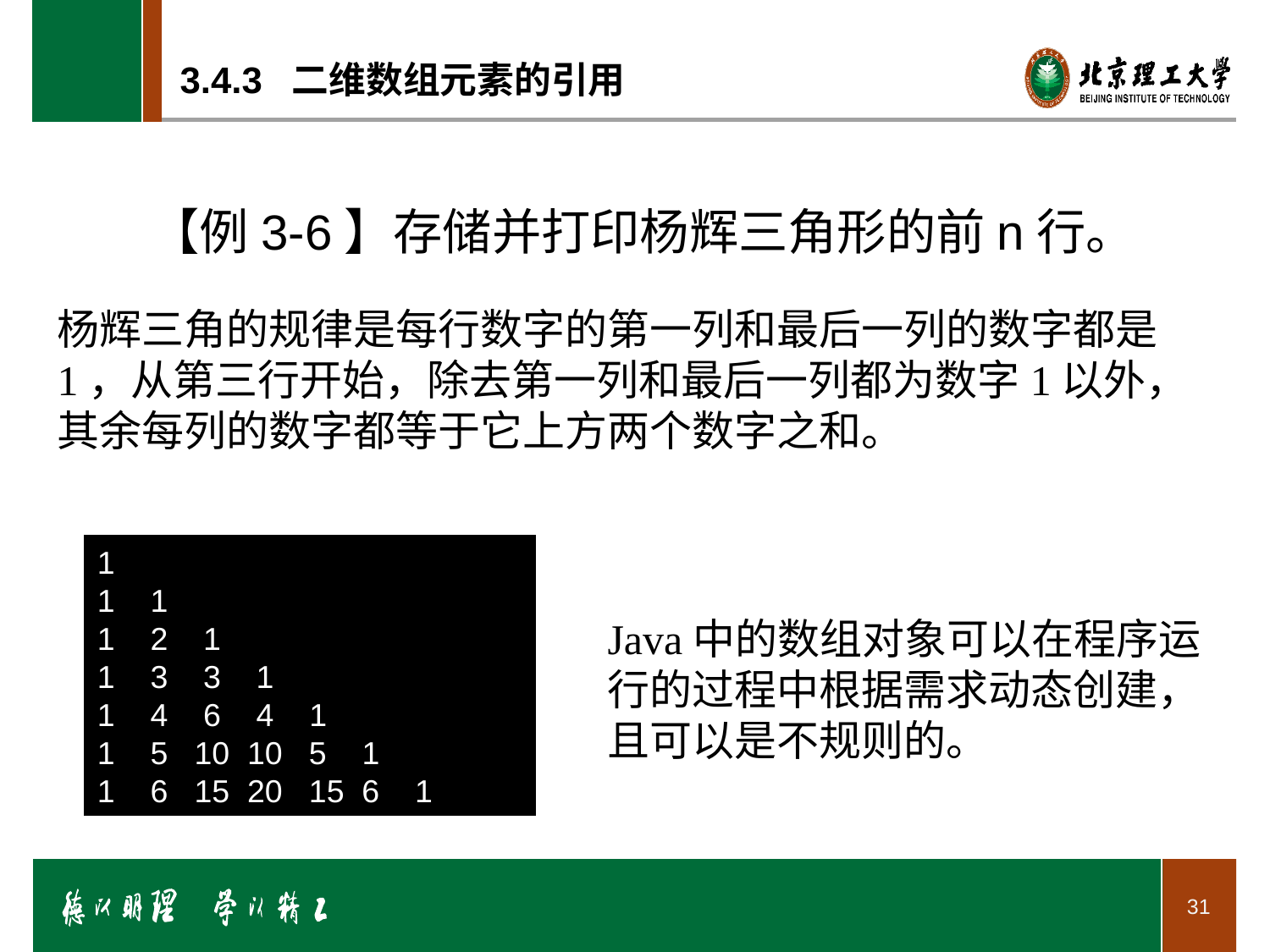

# 3.4.3  二维数组元素的引用
【例3-6】存储并打印杨辉三角形的前n行。

杨辉三角的规律是每行数字的第一列和最后一列的数字都是1，从第三行开始，除去第一列和最后一列都为数字1以外，其余每列的数字都等于它上方两个数字之和。
1
1    1
1    2    1
1    3    3    1
1    4    6    4    1
1    5   10  10   5    1
1    6   15  20   15  6    1
Java中的数组对象可以在程序运行的过程中根据需求动态创建，且可以是不规则的。